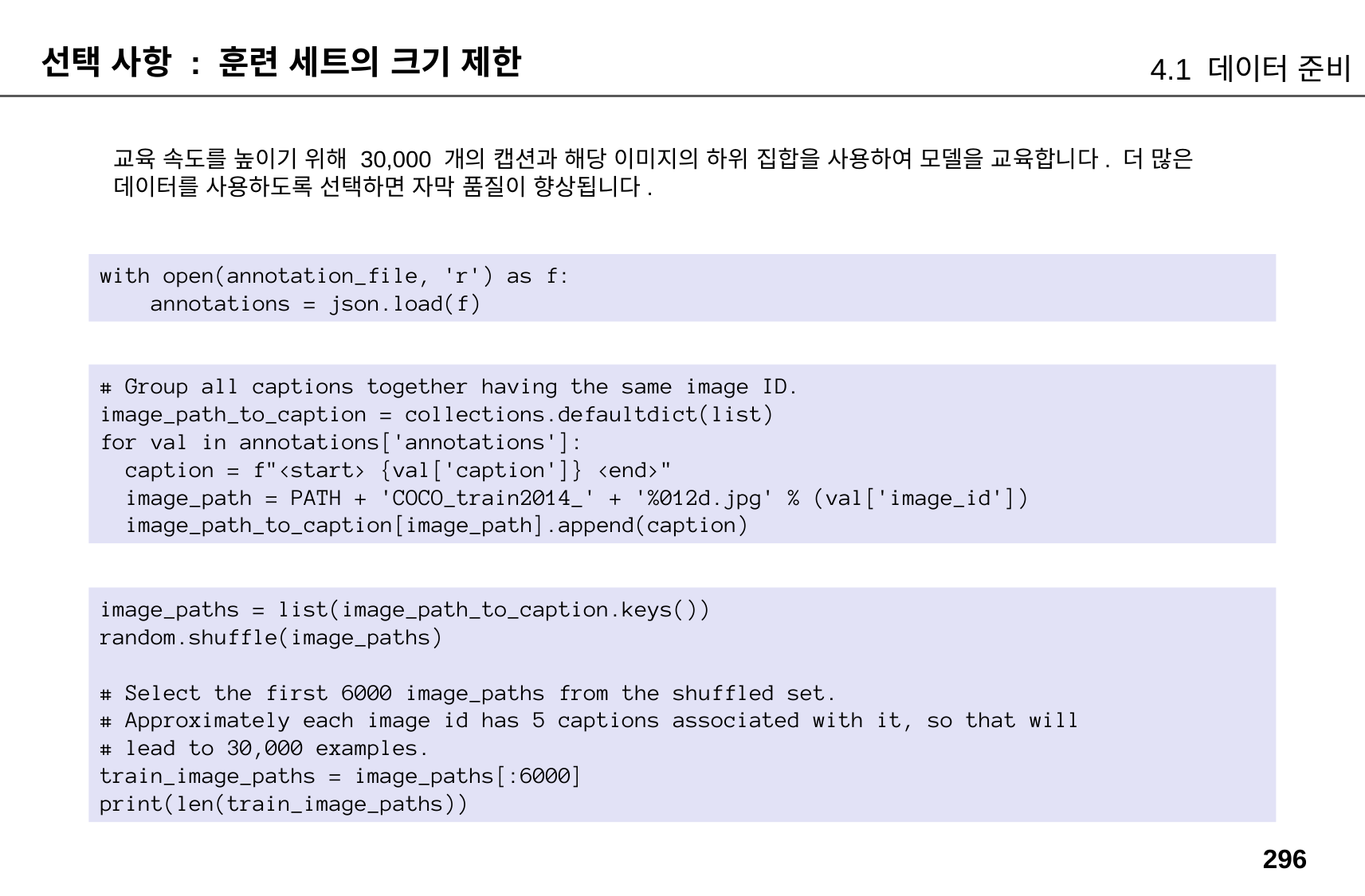

선택 사항 : 훈련 세트의 크기 제한
4.1 데이터 준비
교육 속도를 높이기 위해 30,000 개의 캡션과 해당 이미지의 하위 집합을 사용하여 모델을 교육합니다. 더 많은 데이터를 사용하도록 선택하면 자막 품질이 향상됩니다.
with open(annotation_file, 'r') as f:
    annotations = json.load(f)
# Group all captions together having the same image ID.
image_path_to_caption = collections.defaultdict(list)
for val in annotations['annotations']:
  caption = f"<start> {val['caption']} <end>"
  image_path = PATH + 'COCO_train2014_' + '%012d.jpg' % (val['image_id'])
  image_path_to_caption[image_path].append(caption)
image_paths = list(image_path_to_caption.keys())
random.shuffle(image_paths)

# Select the first 6000 image_paths from the shuffled set.
# Approximately each image id has 5 captions associated with it, so that will
# lead to 30,000 examples.
train_image_paths = image_paths[:6000]
print(len(train_image_paths))